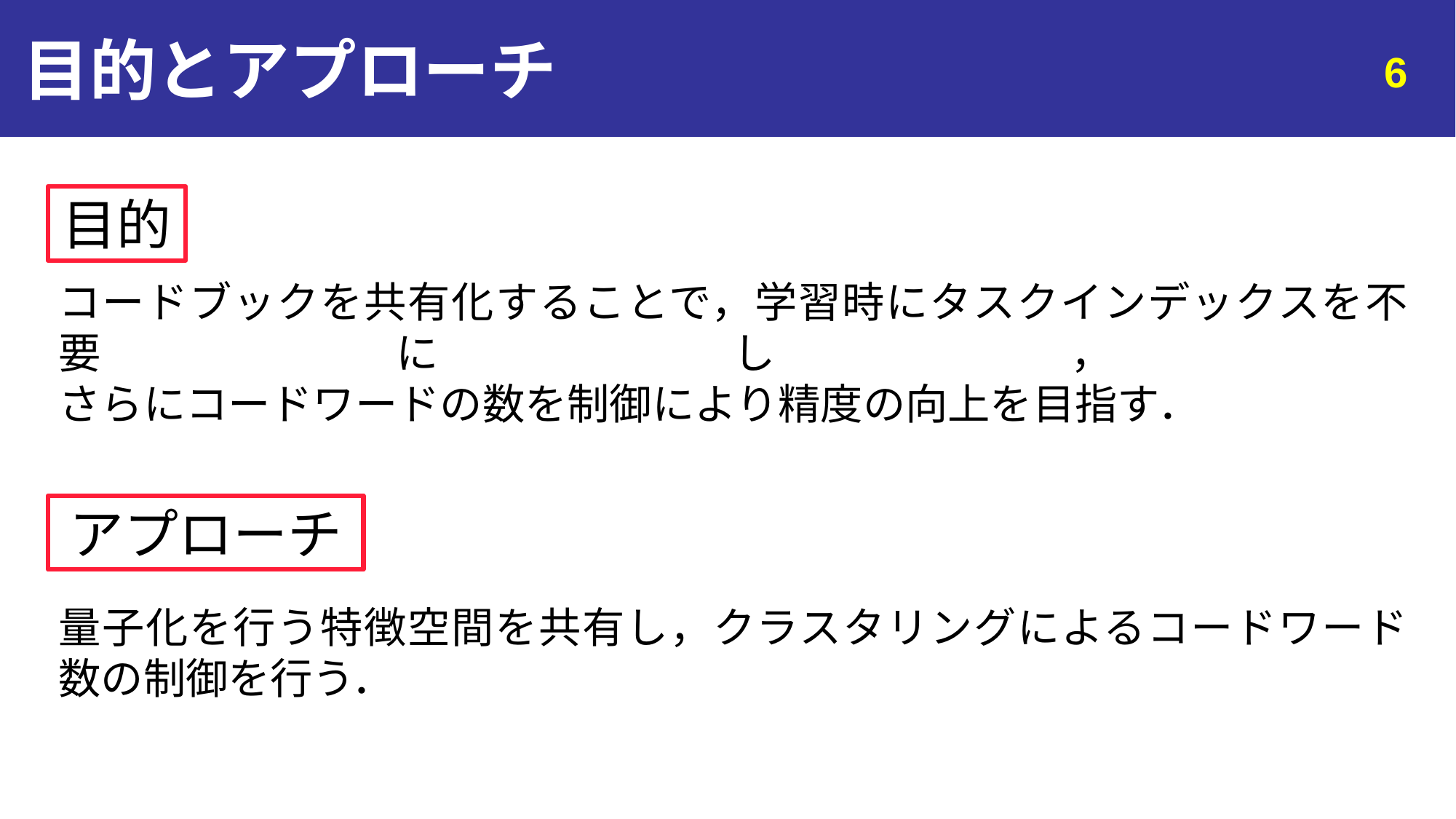

# 目的とアプローチ
6
目的
コードブックを共有化することで，学習時にタスクインデックスを不要にし，
さらにコードワードの数を制御により精度の向上を目指す．
アプローチ
量子化を行う特徴空間を共有し，クラスタリングによるコードワード数の制御を行う．